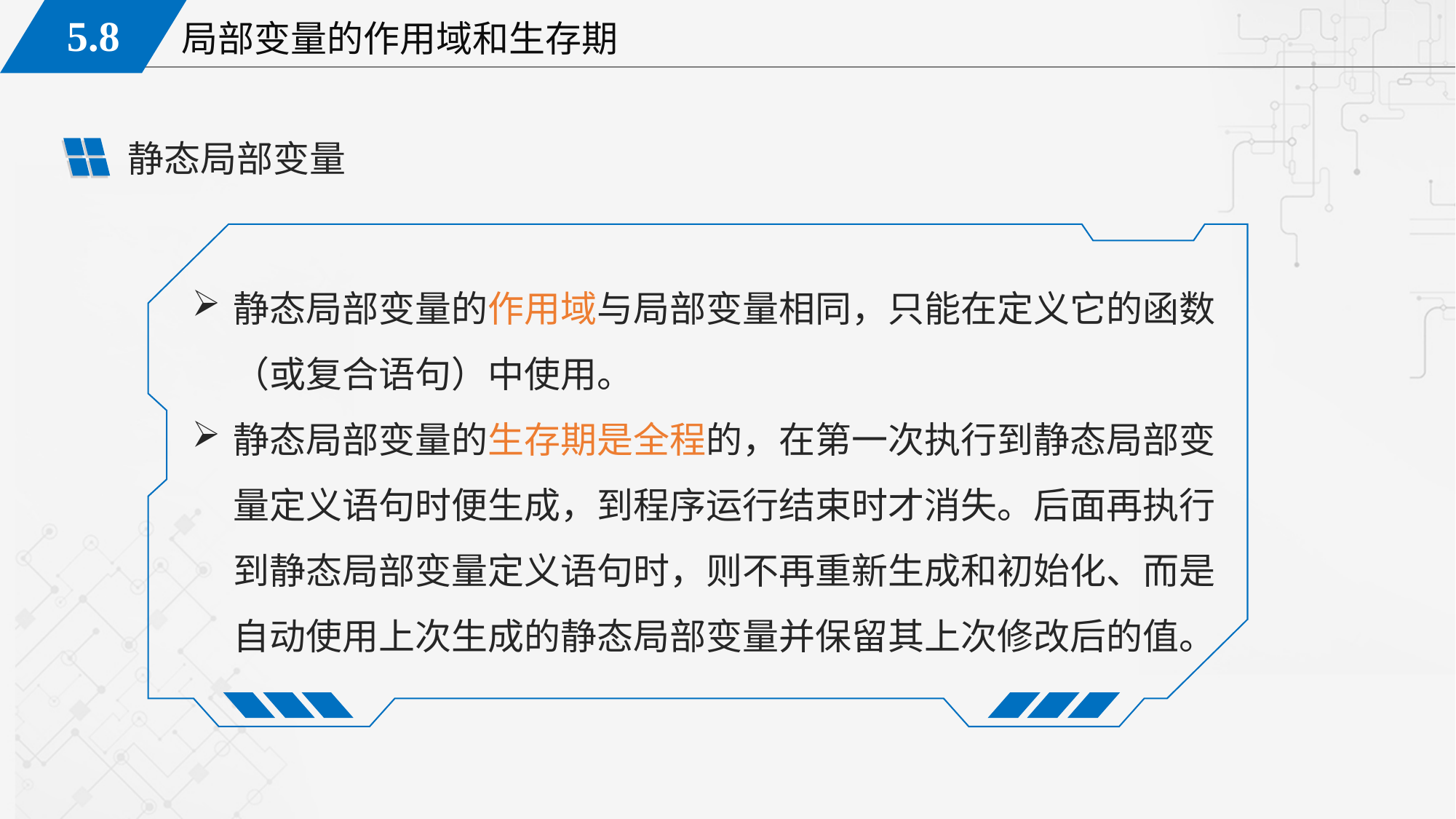

静态局部变量

静态局部变量的作用域与局部变量相同，只能在定义它的函数（或复合语句）中使用。
静态局部变量的生存期是全程的，在第一次执行到静态局部变量定义语句时便生成，到程序运行结束时才消失。后面再执行到静态局部变量定义语句时，则不再重新生成和初始化、而是自动使用上次生成的静态局部变量并保留其上次修改后的值。